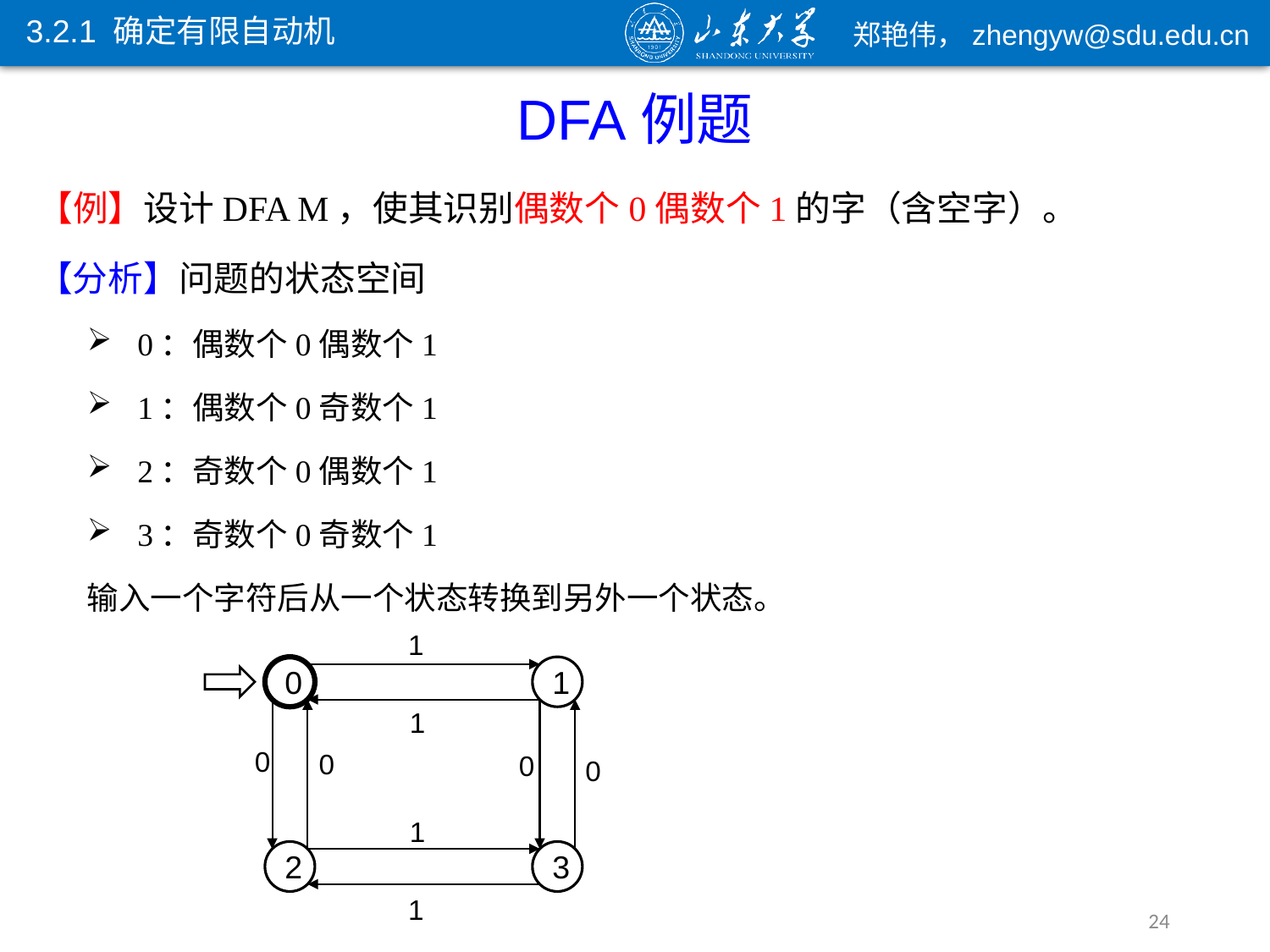

3.2.1 确定有限自动机
DFA例题
【例】设计DFA M，使其识别偶数个0偶数个1的字（含空字）。
【分析】问题的状态空间
0：偶数个0偶数个1
1：偶数个0奇数个1
2：奇数个0偶数个1
3：奇数个0奇数个1
输入一个字符后从一个状态转换到另外一个状态。
1
0
1

2
3
1
0
0
0
0
1
1
24